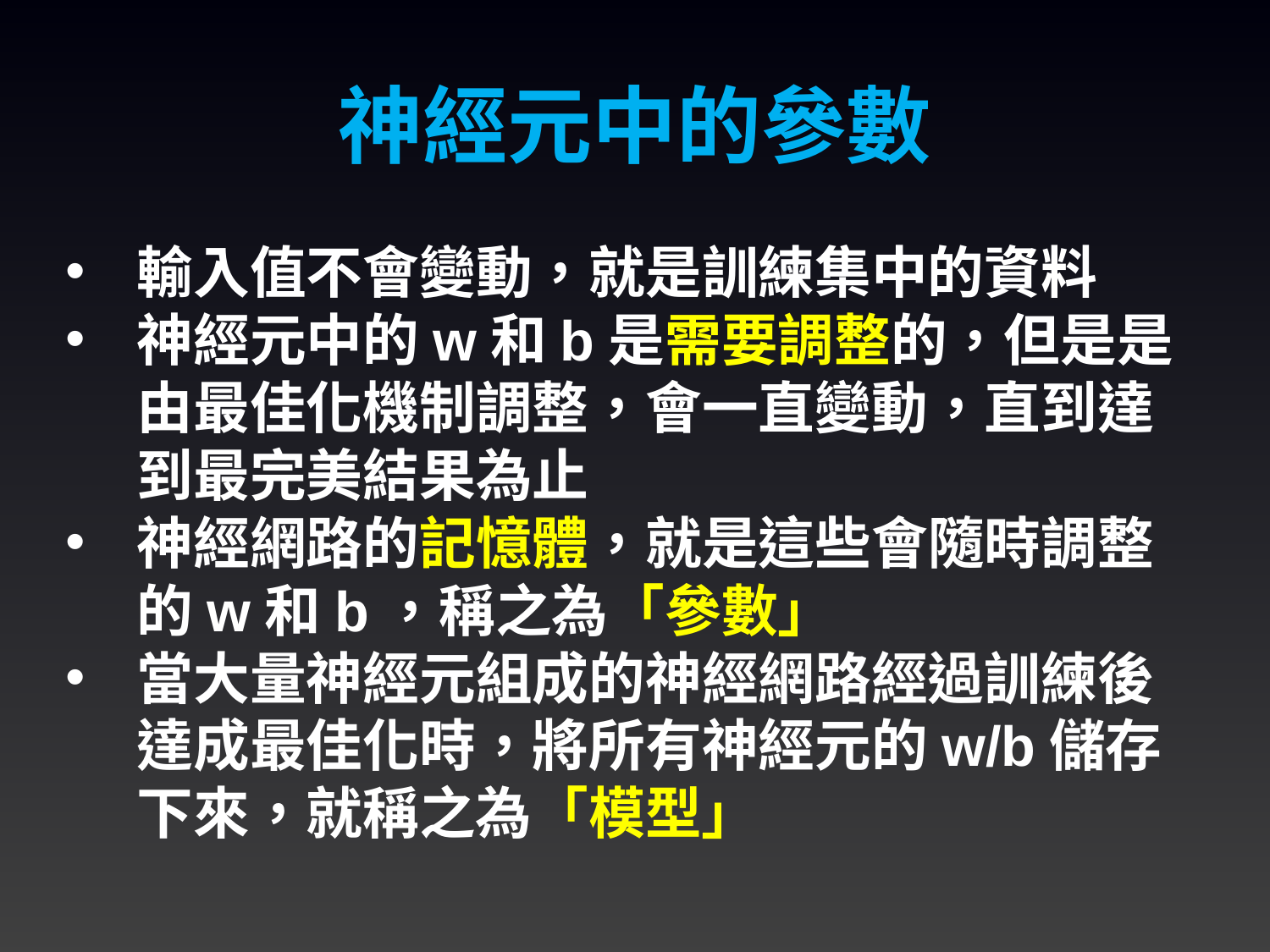

神經元中的參數
輸入值不會變動，就是訓練集中的資料
神經元中的w和b是需要調整的，但是是由最佳化機制調整，會一直變動，直到達到最完美結果為止
神經網路的記憶體，就是這些會隨時調整的w和b，稱之為「參數」
當大量神經元組成的神經網路經過訓練後達成最佳化時，將所有神經元的w/b儲存下來，就稱之為「模型」